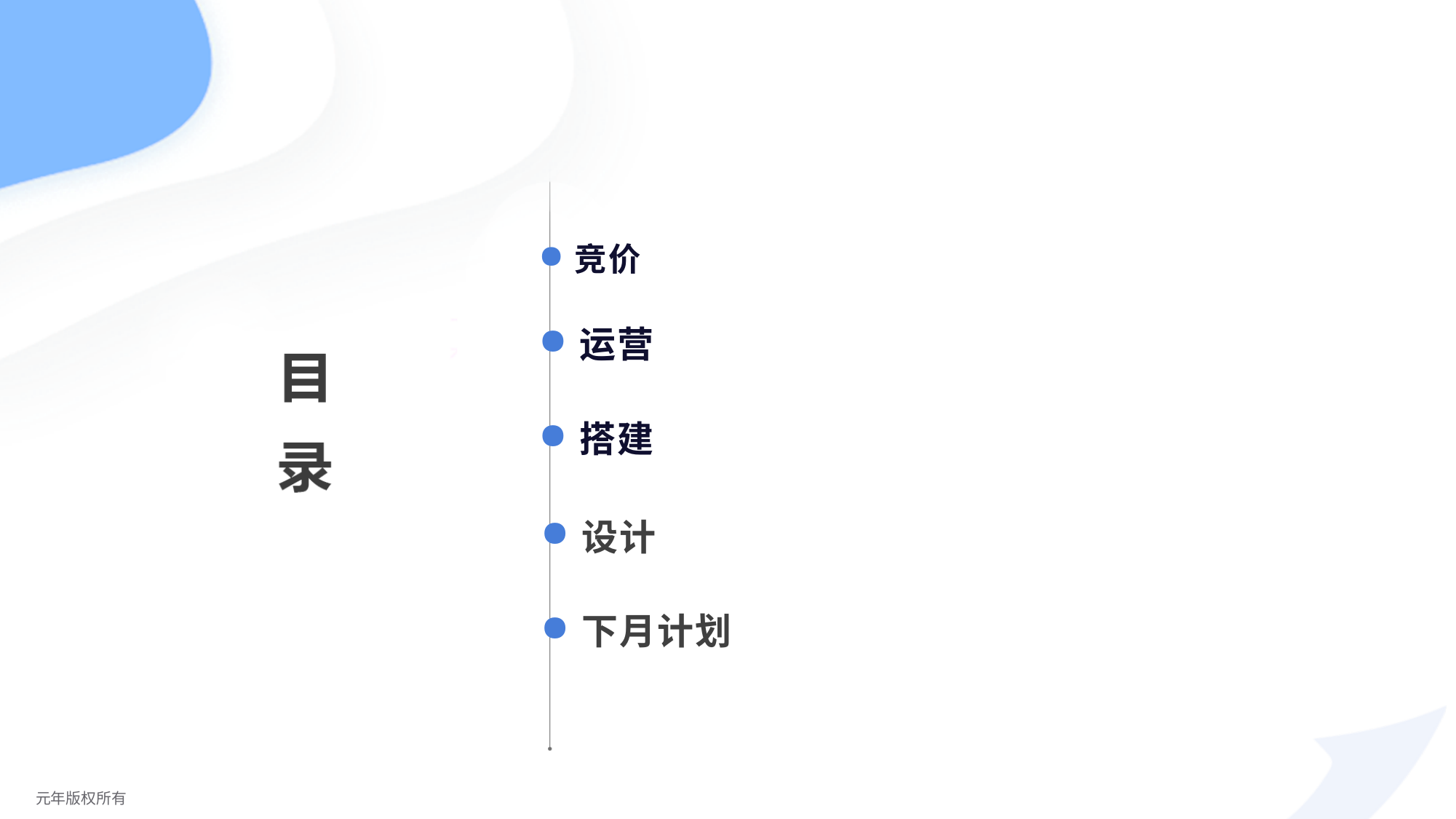

# 竞价
运营
搭建
设计
下月计划
元年版权所有